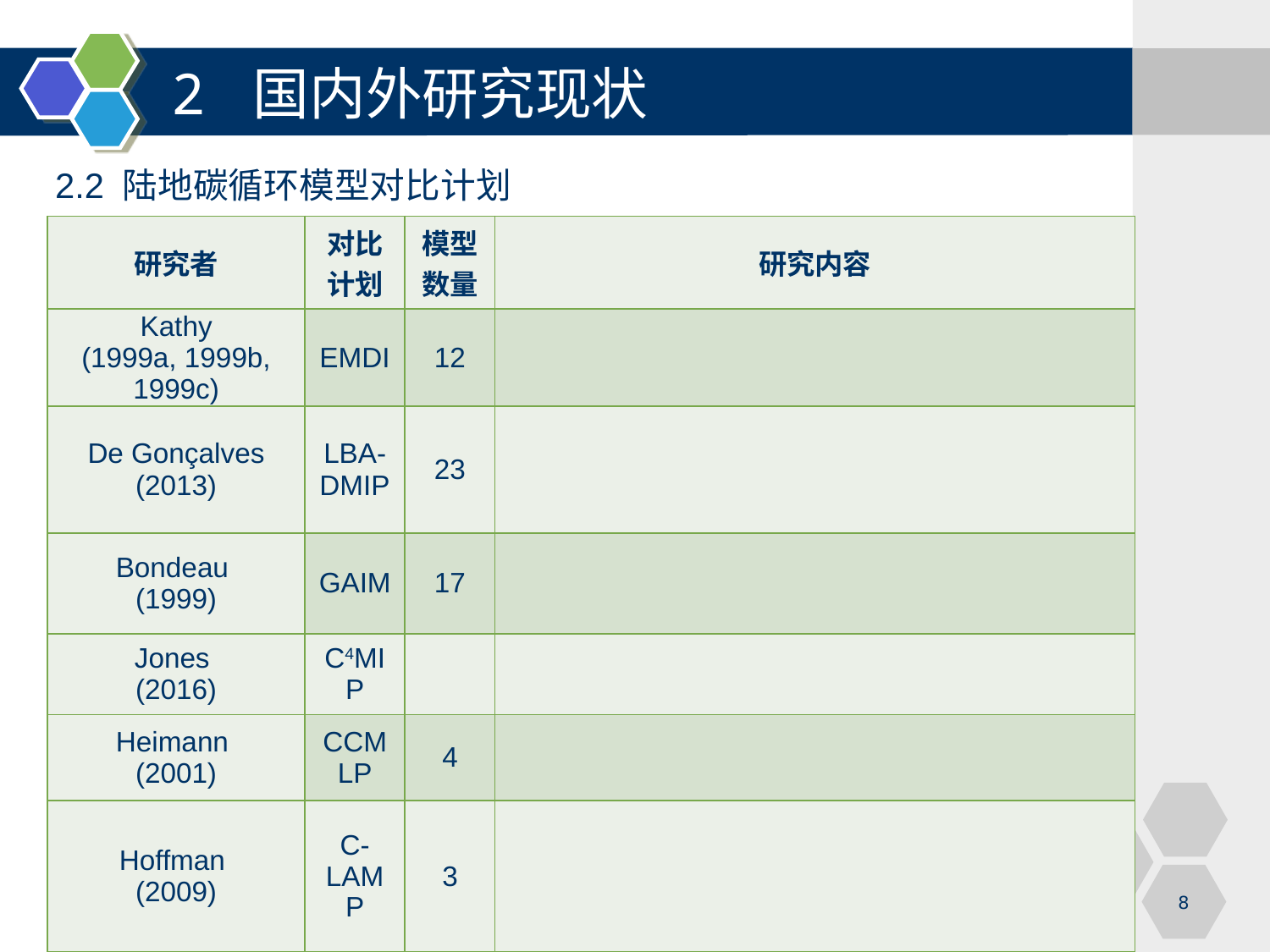

# 2 国内外研究现状
2.2 陆地碳循环模型对比计划
| 研究者 | 对比计划 | 模型数量 | 研究内容 |
| --- | --- | --- | --- |
| Kathy (1999a, 1999b, 1999c) | EMDI | 12 |  |
| De Gonçalves (2013) | LBA-DMIP | 23 |  |
| Bondeau (1999) | GAIM | 17 |  |
| Jones (2016) | C4MIP |  |  |
| Heimann (2001) | CCMLP | 4 |  |
| Hoffman (2009) | C-LAMP | 3 |  |
8